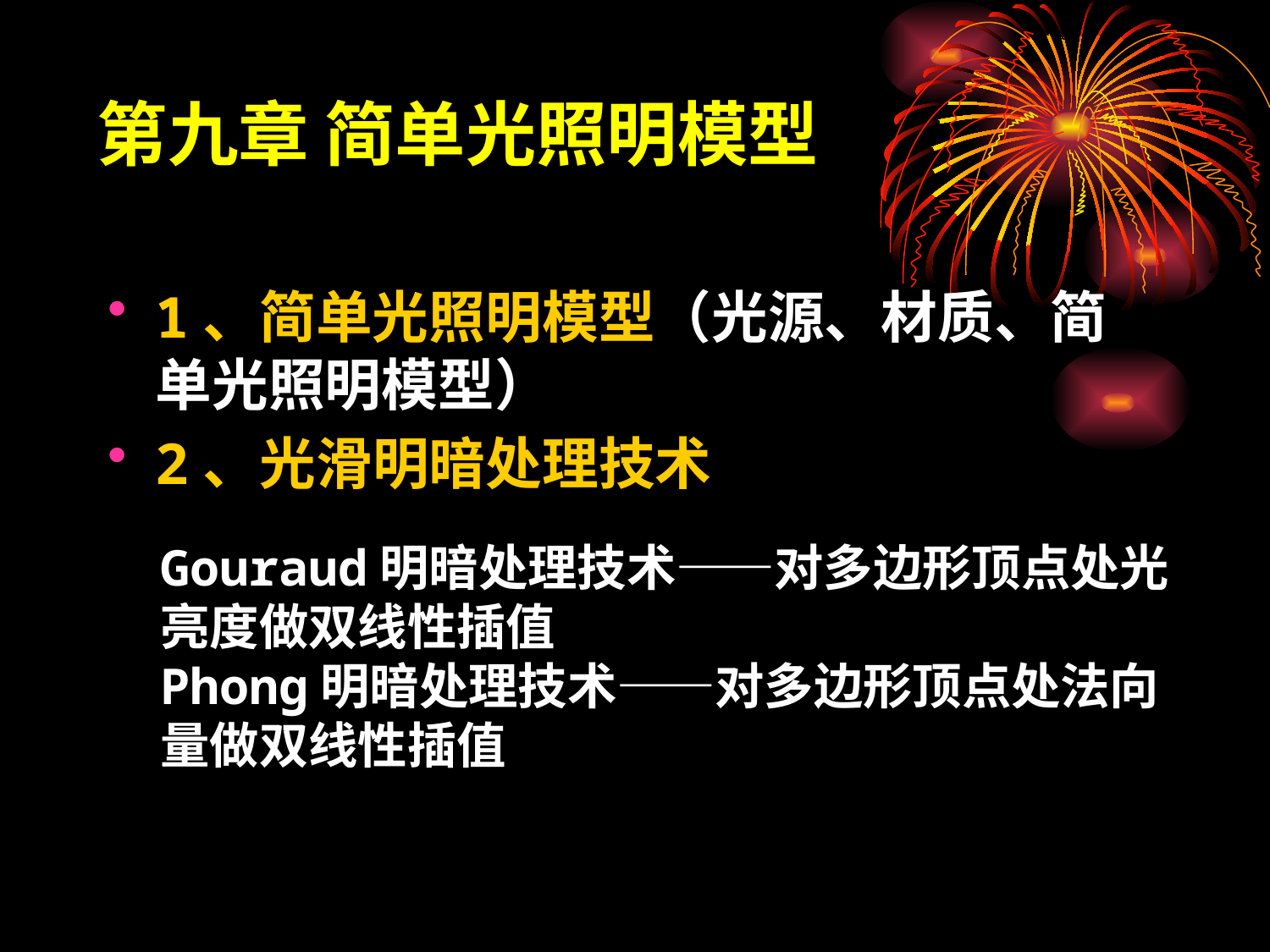

# 第九章 简单光照明模型
1、简单光照明模型（光源、材质、简单光照明模型）
2、光滑明暗处理技术
Gouraud明暗处理技术——对多边形顶点处光亮度做双线性插值
Phong明暗处理技术——对多边形顶点处法向量做双线性插值